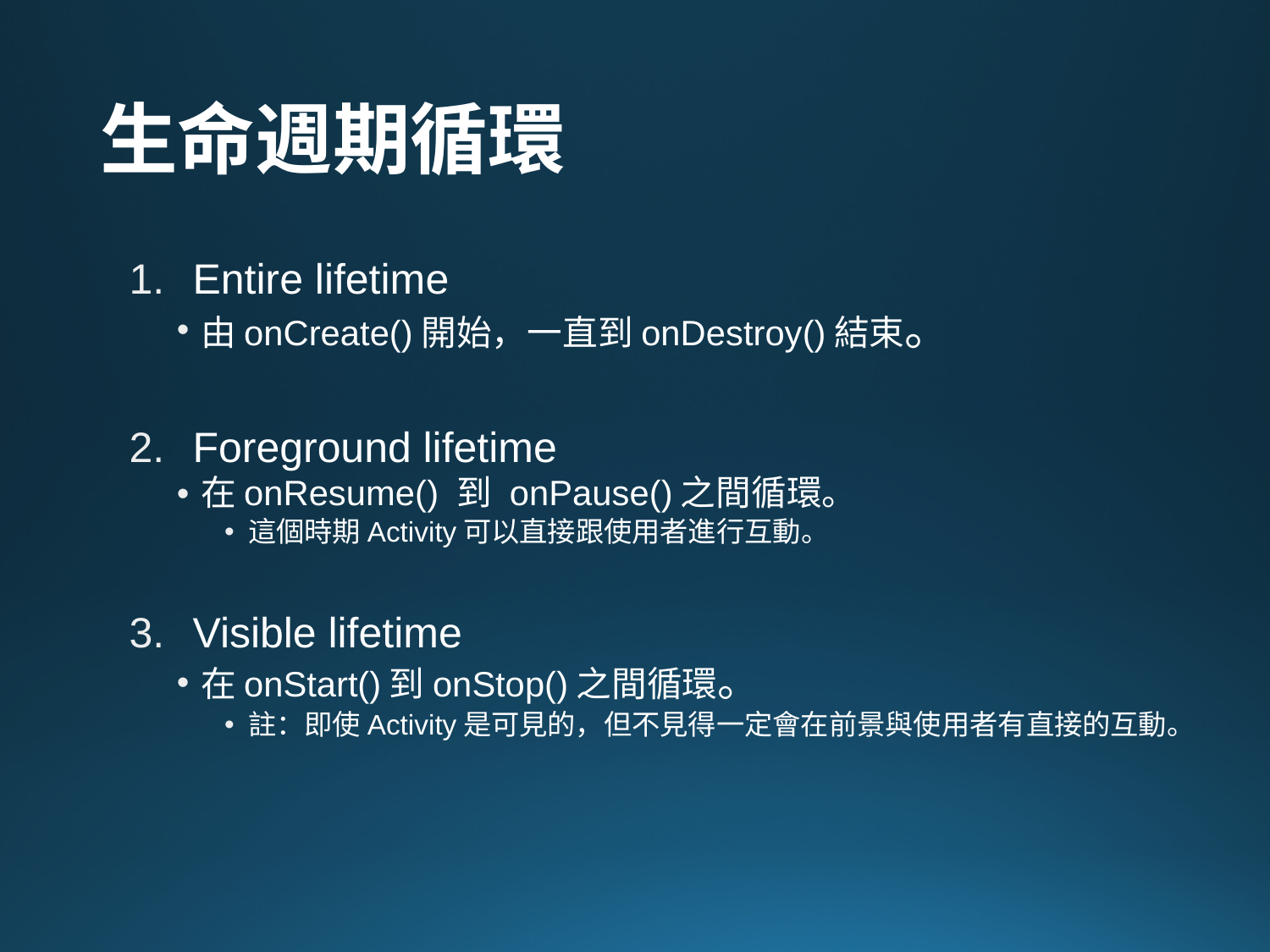

# 生命週期循環
Entire lifetime
由onCreate()開始，一直到onDestroy()結束。

Foreground lifetime
在onResume() 到 onPause()之間循環。
這個時期Activity可以直接跟使用者進行互動。

Visible lifetime
在onStart()到onStop()之間循環。
註：即使Activity是可見的，但不見得一定會在前景與使用者有直接的互動。